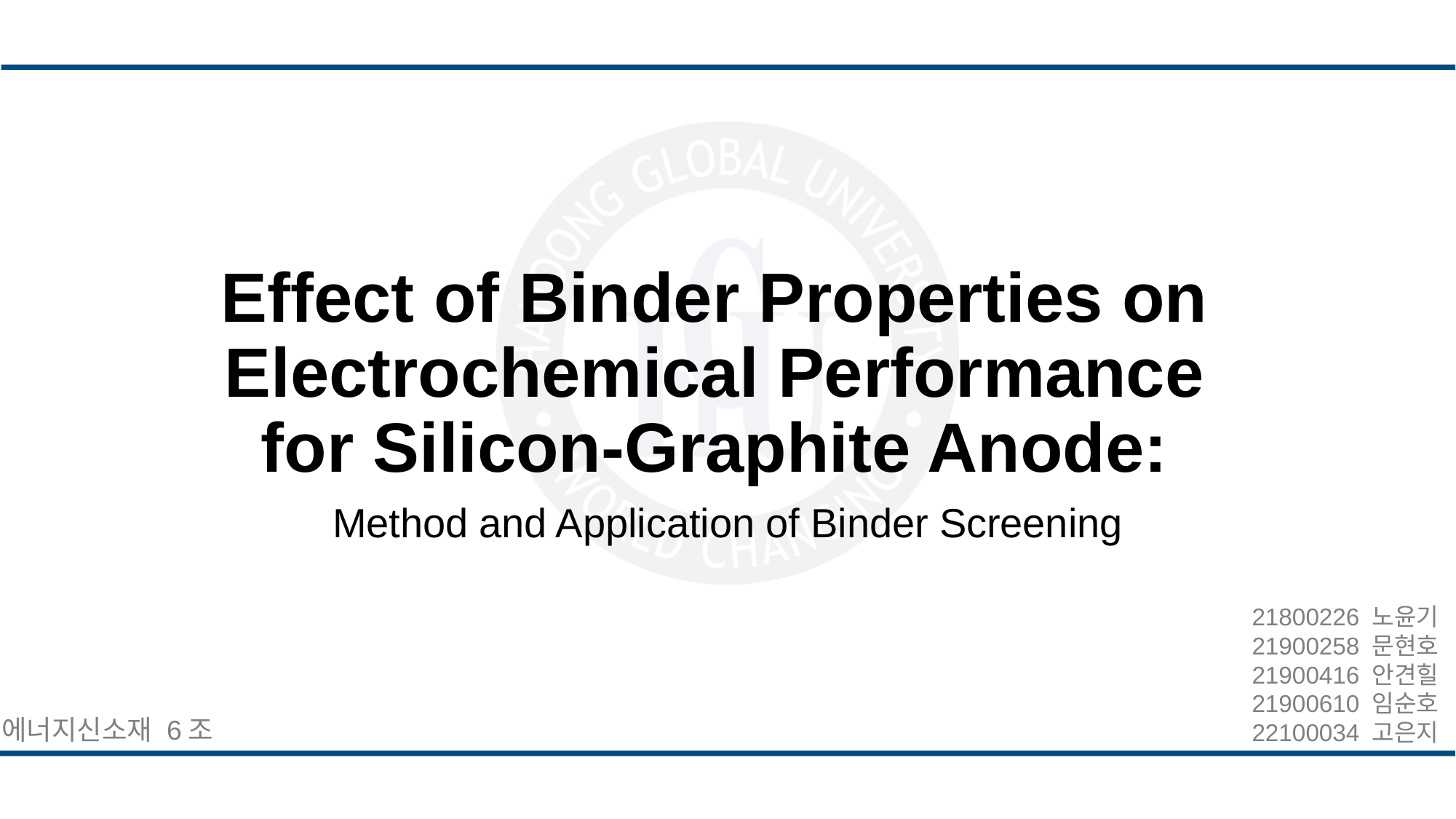

# Effect of Binder Properties on Electrochemical Performance for Silicon-Graphite Anode:
Method and Application of Binder Screening
21800226 노윤기
21900258 문현호
21900416 안견힐
21900610 임순호
22100034 고은지
에너지신소재 6조